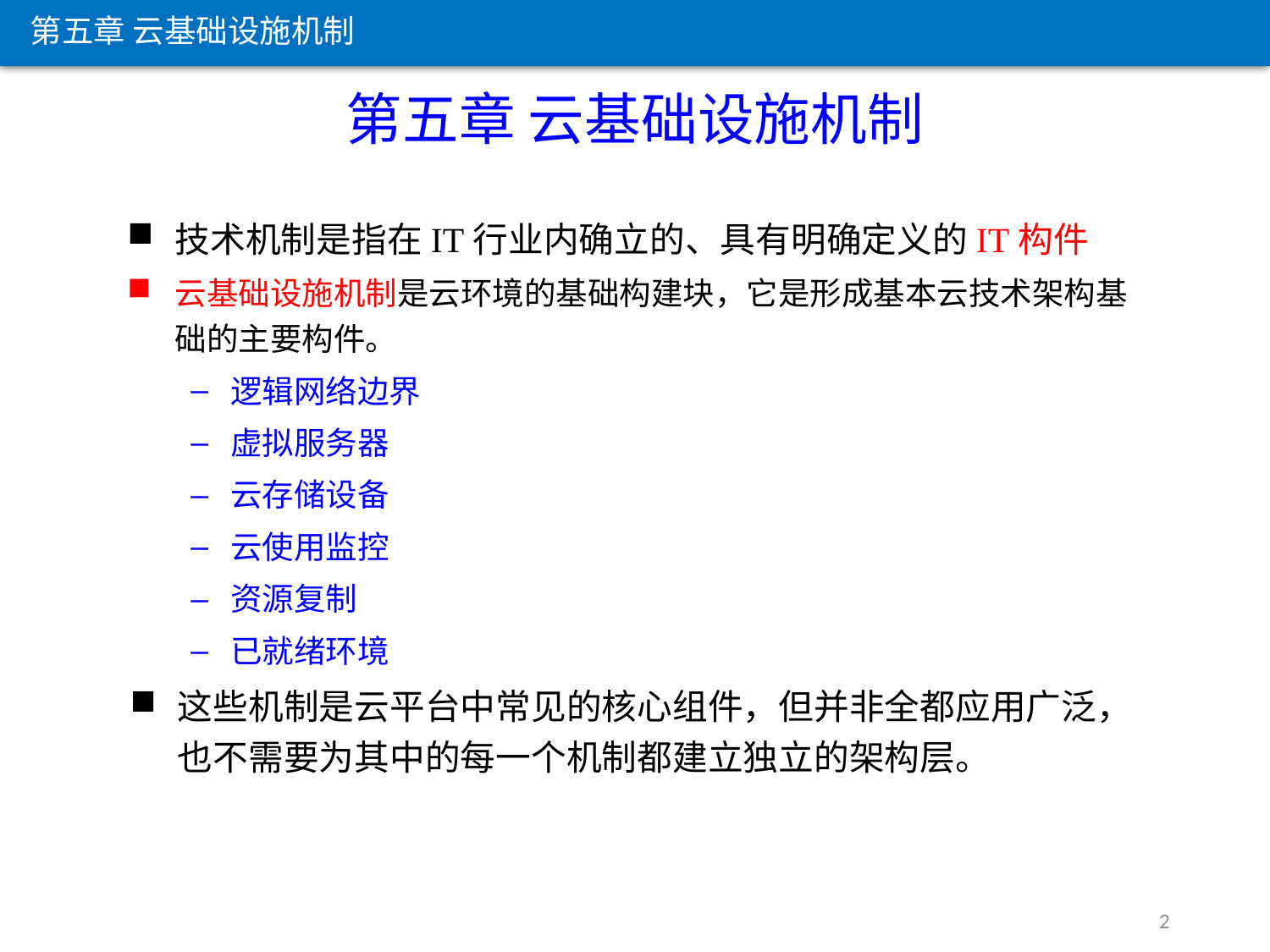

第五章 云基础设施机制
第五章 云基础设施机制
技术机制是指在IT行业内确立的、具有明确定义的IT构件
云基础设施机制是云环境的基础构建块，它是形成基本云技术架构基础的主要构件。
逻辑网络边界
虚拟服务器
云存储设备
云使用监控
资源复制
已就绪环境
这些机制是云平台中常见的核心组件，但并非全都应用广泛，也不需要为其中的每一个机制都建立独立的架构层。
2